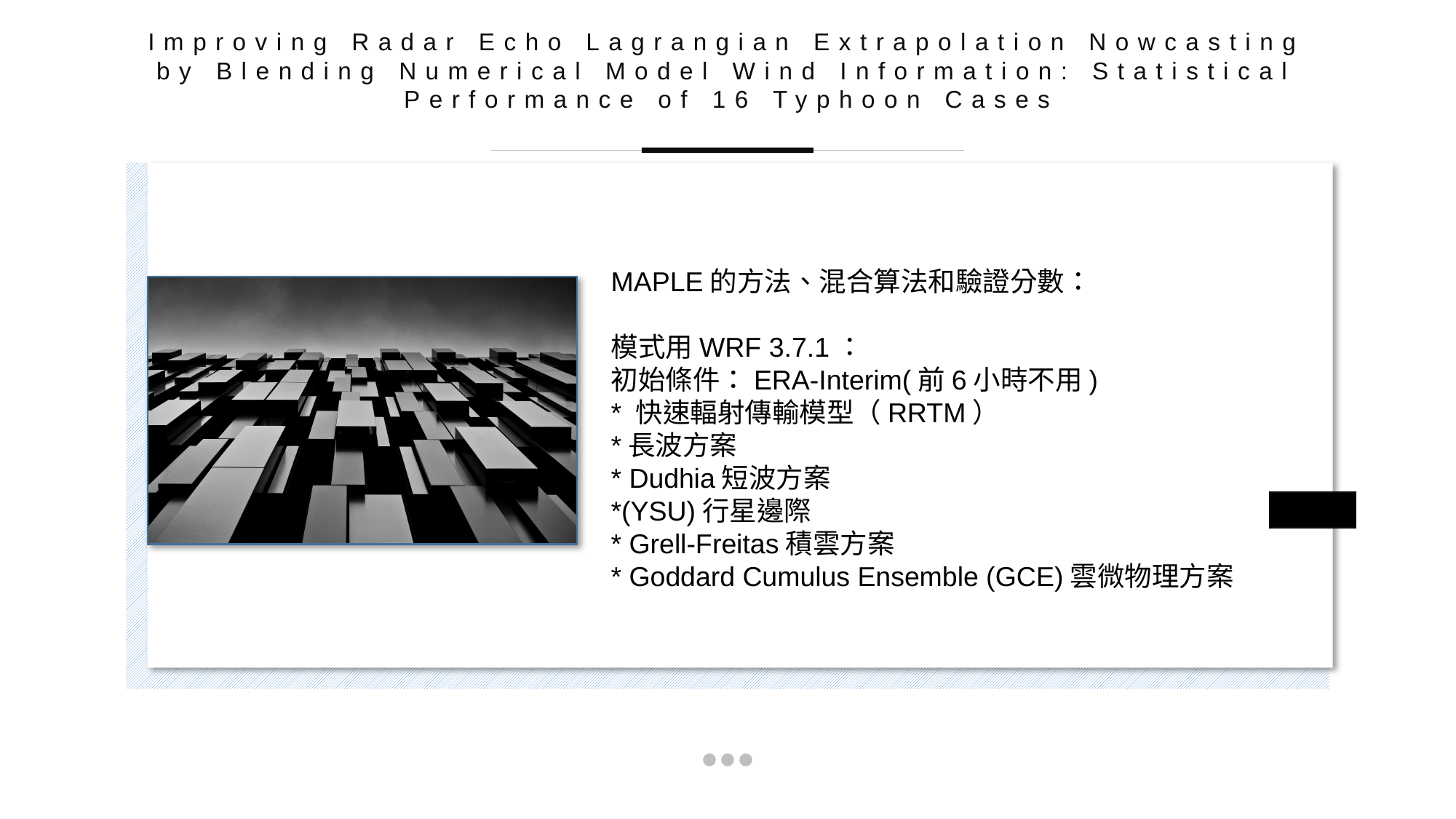

Improving Radar Echo Lagrangian Extrapolation Nowcasting by Blending Numerical Model Wind Information: Statistical Performance of 16 Typhoon Cases

MAPLE的方法、混合算法和驗證分數：

模式用WRF 3.7.1：
初始條件：ERA-Interim(前6小時不用)
* 快速輻射傳輸模型（RRTM）
*長波方案
* Dudhia短波方案
*(YSU)行星邊際
* Grell-Freitas積雲方案
* Goddard Cumulus Ensemble (GCE)雲微物理方案